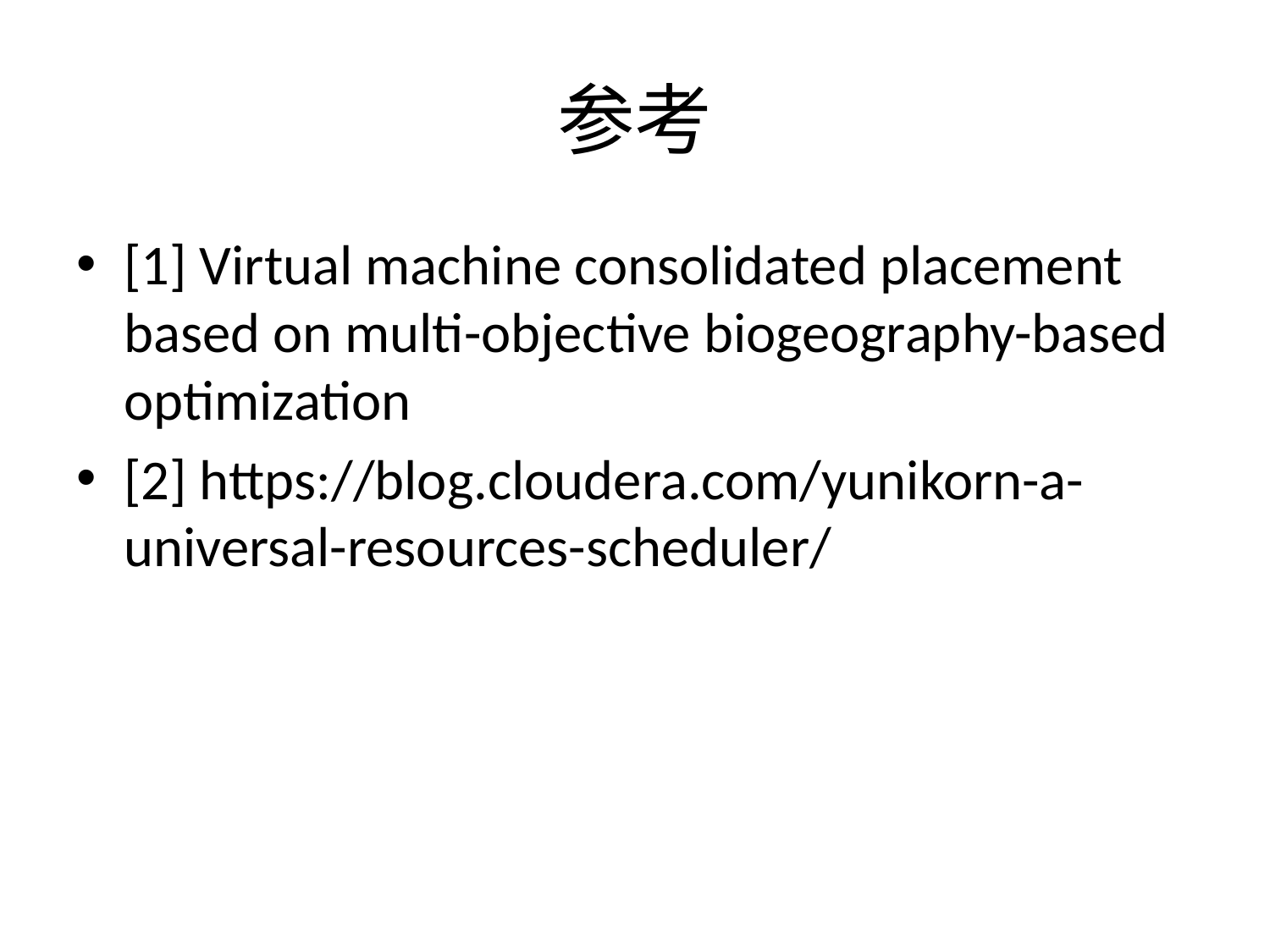

# 参考
[1] Virtual machine consolidated placement based on multi-objective biogeography-based optimization
[2] https://blog.cloudera.com/yunikorn-a-universal-resources-scheduler/